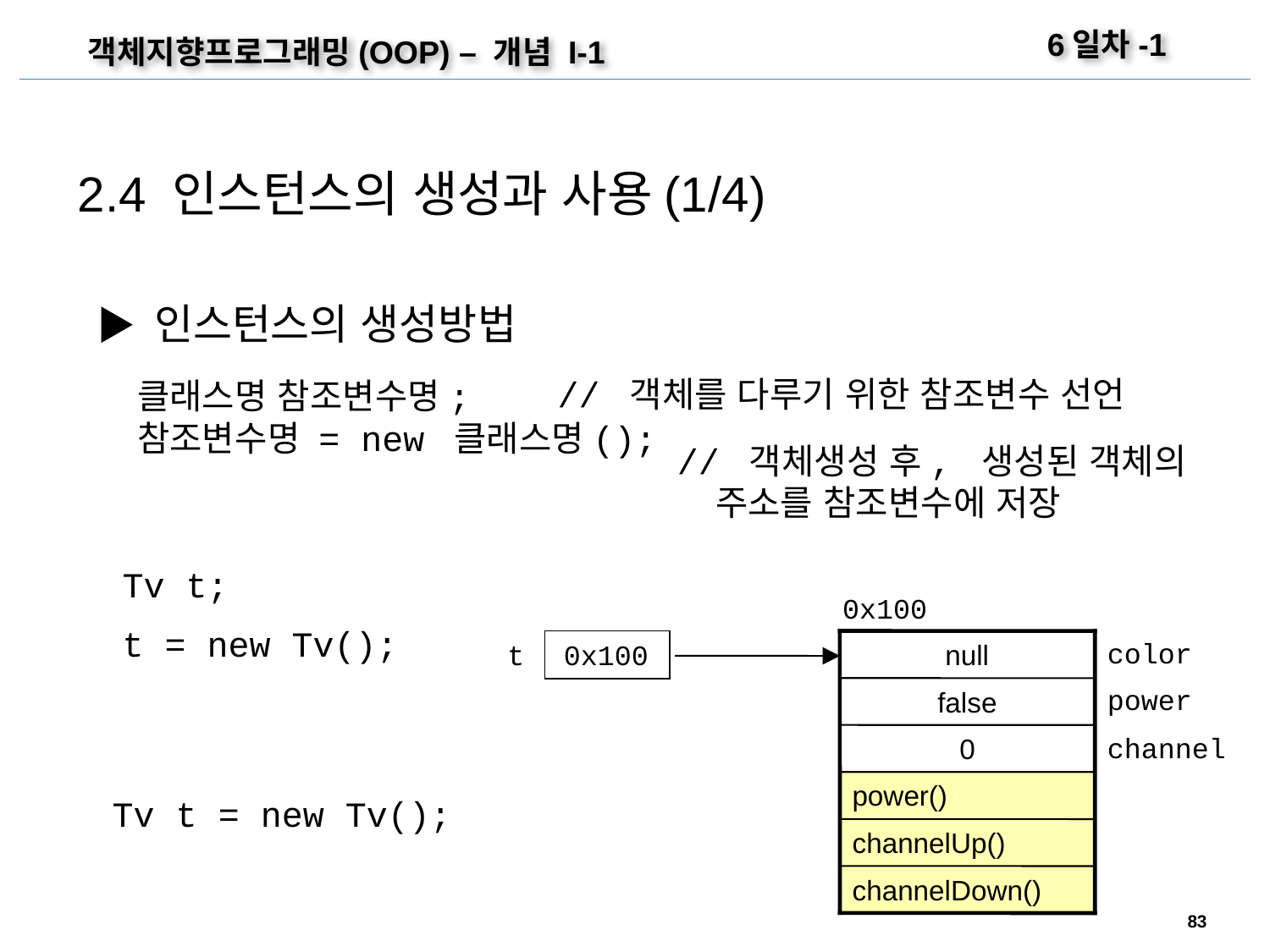

6일차-1
객체지향프로그래밍(OOP) – 개념 I-1
2.4 인스턴스의 생성과 사용(1/4)
▶ 인스턴스의 생성방법
// 객체를 다루기 위한 참조변수 선언
클래스명 참조변수명;
참조변수명 = new 클래스명();
// 객체생성 후, 생성된 객체의
   주소를 참조변수에 저장
Tv t;
0x100
color
null

power
false

channel
0

power()

channelUp()

channelDown()

t = new Tv();
t

0x100

Tv t = new Tv();